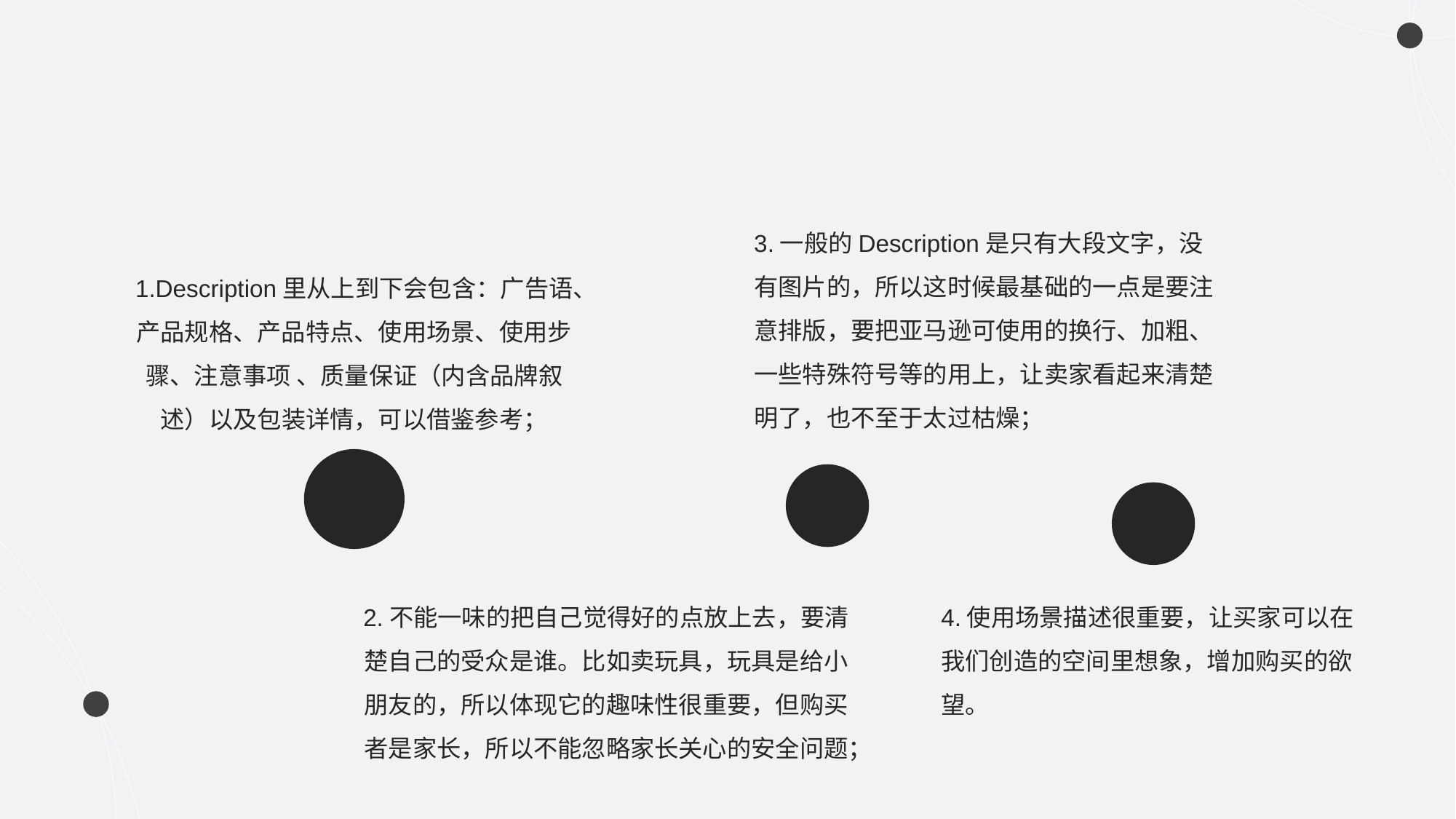

3.一般的Description是只有大段文字，没有图片的，所以这时候最基础的一点是要注意排版，要把亚马逊可使用的换行、加粗、一些特殊符号等的用上，让卖家看起来清楚明了，也不至于太过枯燥；
1.Description里从上到下会包含：广告语、产品规格、产品特点、使用场景、使用步骤、注意事项 、质量保证（内含品牌叙述）以及包装详情，可以借鉴参考；

2.不能一味的把自己觉得好的点放上去，要清楚自己的受众是谁。比如卖玩具，玩具是给小朋友的，所以体现它的趣味性很重要，但购买者是家长，所以不能忽略家长关心的安全问题；
4.使用场景描述很重要，让买家可以在我们创造的空间里想象，增加购买的欲望。